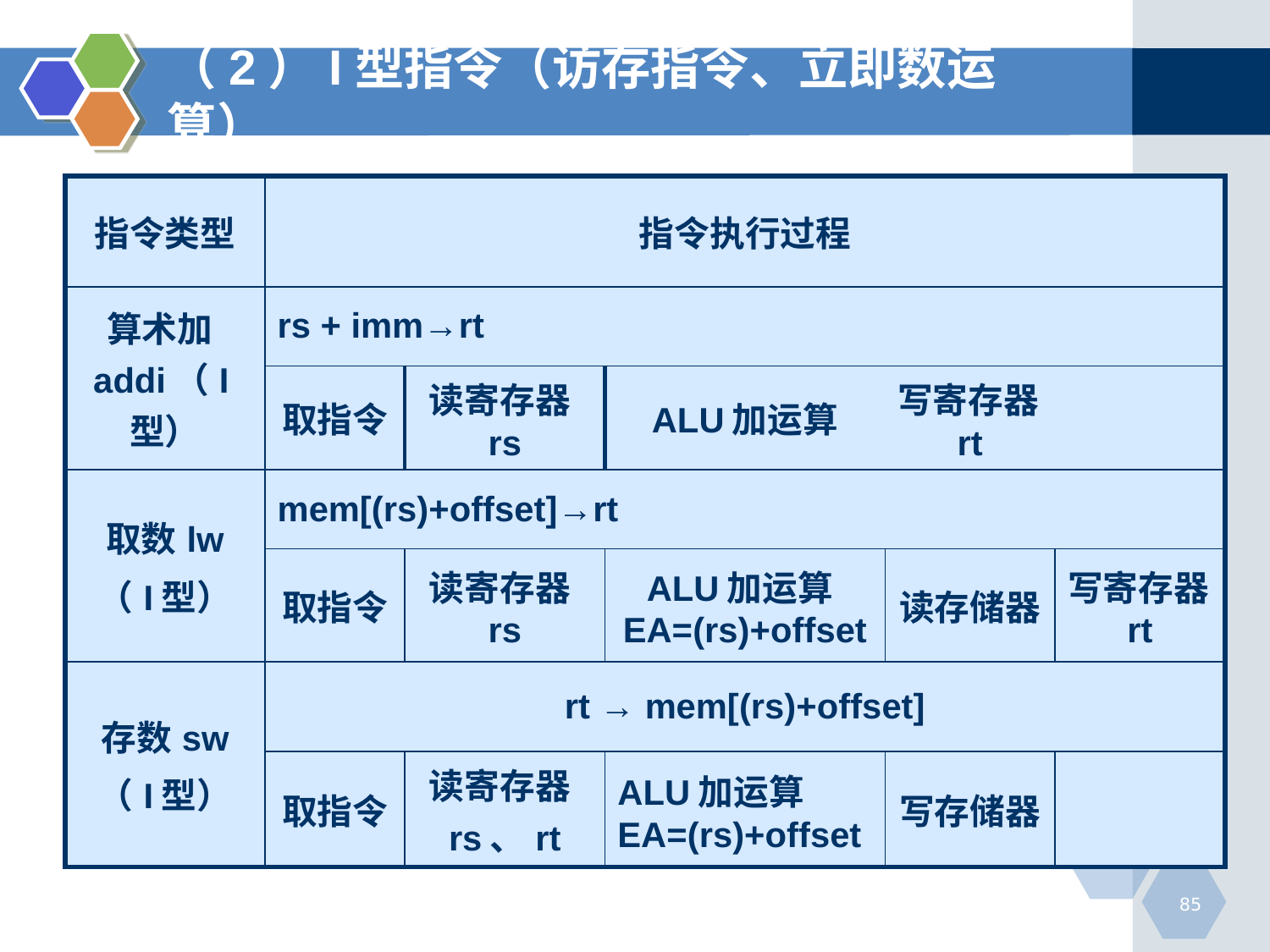

# （2）I型指令（访存指令、立即数运算）
| 指令类型 | 指令执行过程 |  |  |  |  |
| --- | --- | --- | --- | --- | --- |
| 算术加addi（I型） | rs + imm→rt |  |  |  |  |
|  | 取指令 | 读寄存器rs | ALU加运算 | 写寄存器rt |  |
| 取数lw （I型） | mem[(rs)+offset]→rt |  |  |  |  |
|  | 取指令 | 读寄存器rs | ALU加运算EA=(rs)+offset | 读存储器 | 写寄存器rt |
| 存数sw （I型） | rt → mem[(rs)+offset] |  |  |  |  |
|  | 取指令 | 读寄存器rs、rt | ALU加运算EA=(rs)+offset | 写存储器 |  |

85